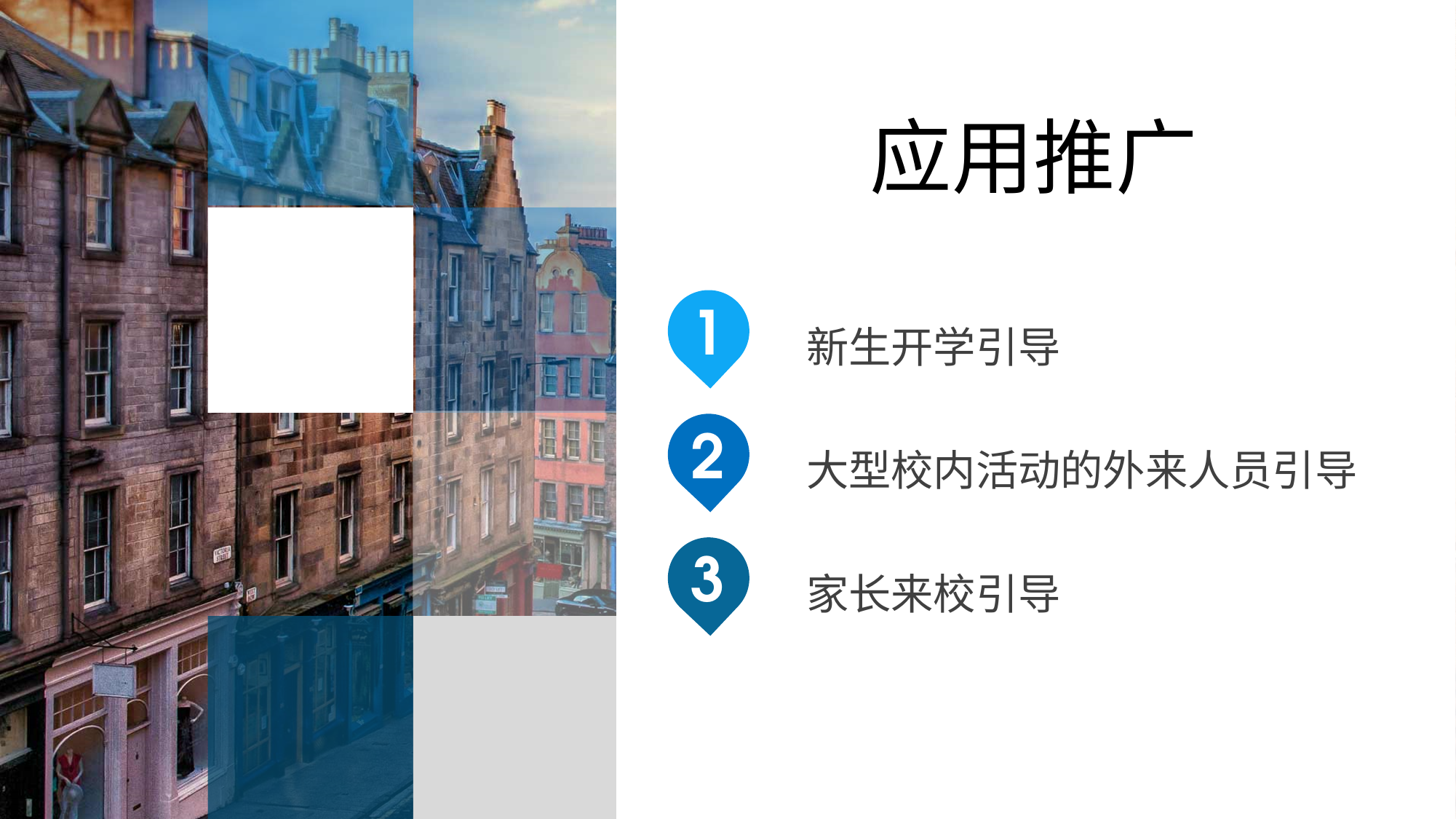

应用推广
1

新生开学引导
2

大型校内活动的外来人员引导
3

家长来校引导